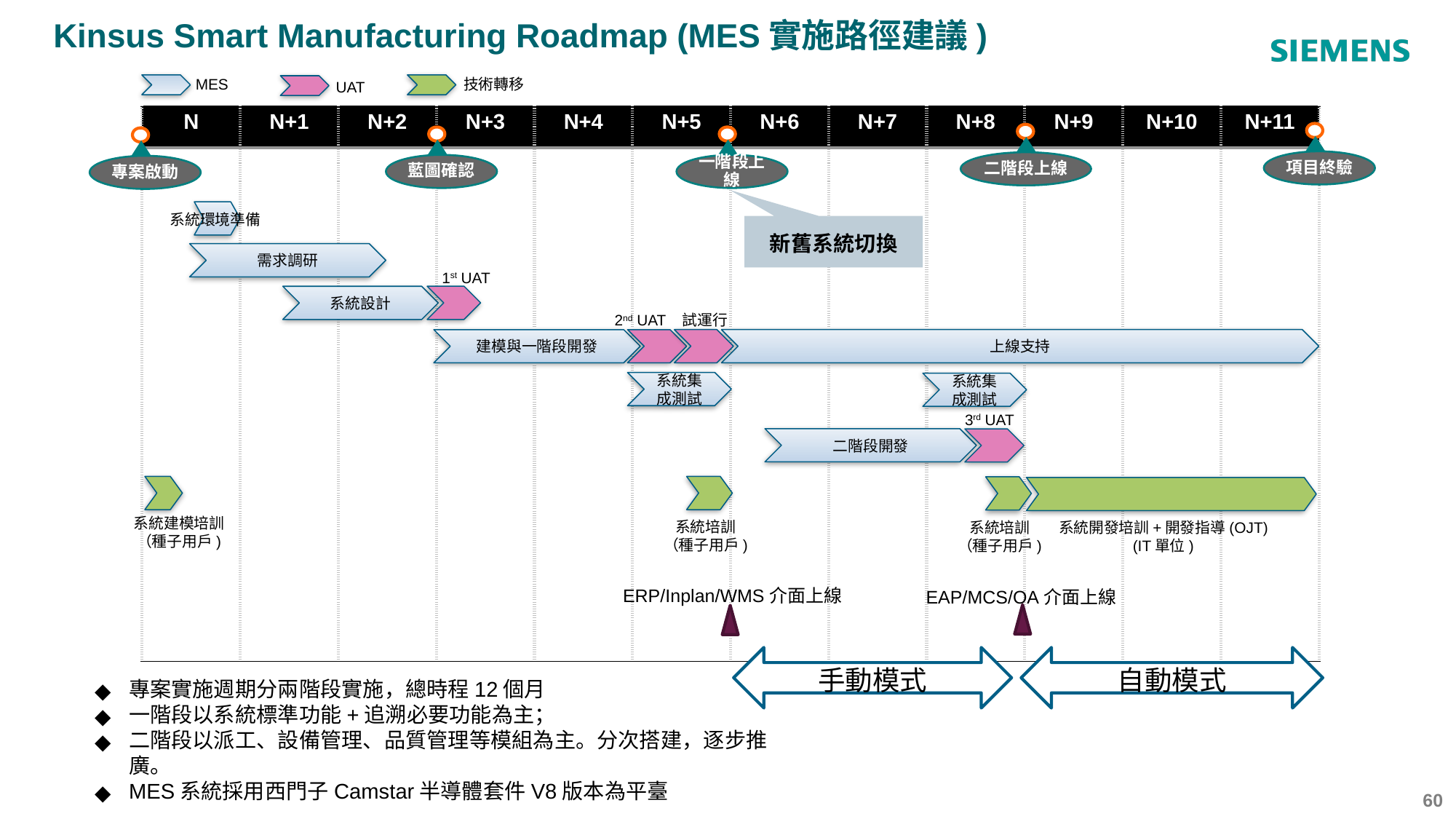

Kinsus Smart Manufacturing Roadmap (MES實施路徑建議)
MES
技術轉移
UAT

| N | N+1 | N+2 | N+3 | N+4 | N+5 | N+6 | N+7 | N+8 | N+9 | N+10 | N+11 |
| --- | --- | --- | --- | --- | --- | --- | --- | --- | --- | --- | --- |
|  |  |  |  |  |  |  |  |  |  |  |  |

項目終驗

二階段上線

藍圖確認

一階段上線

專案啟動
Smart Manufacturing (智慧工廠)

系統環境準備
新舊系統切換
需求調研
1st UAT

系統設計
試運行
2nd UAT

上線支持

建模與一階段開發
系統集成測試
系統集成測試
3rd UAT
二階段開發

系統建模培訓
（種子用戶)
系統培訓
（種子用戶)
系統培訓
（種子用戶)
系統開發培訓+開發指導(OJT)
(IT單位)
ERP/Inplan/WMS介面上線
EAP/MCS/OA介面上線

手動模式
自動模式
專案實施週期分兩階段實施，總時程12個月
一階段以系統標準功能+追溯必要功能為主；
二階段以派工、設備管理、品質管理等模組為主。分次搭建，逐步推廣。
MES系統採用西門子Camstar半導體套件V8版本為平臺
60